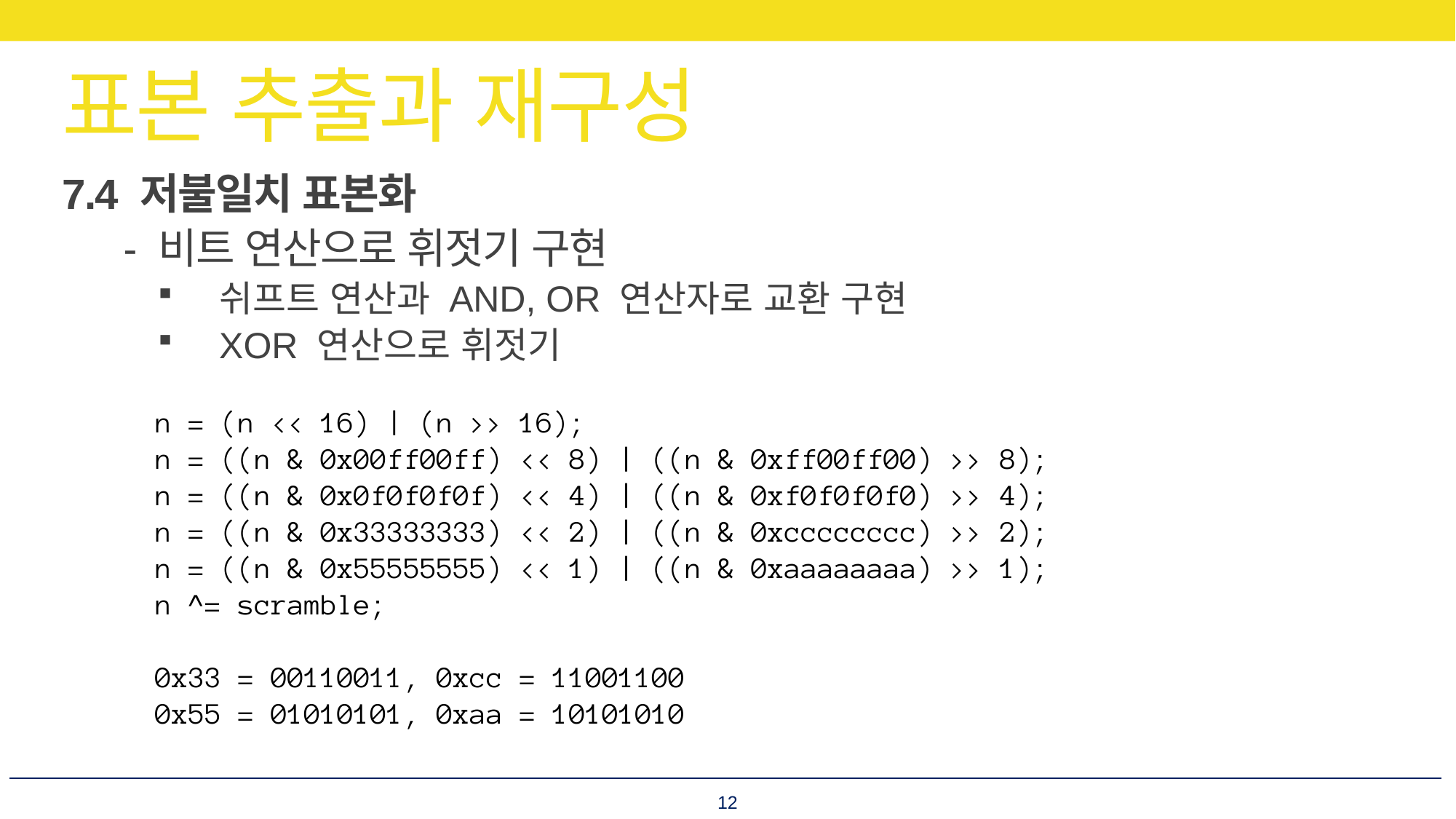

# 표본 추출과 재구성
7.4 저불일치 표본화
	- 비트 연산으로 휘젓기 구현
쉬프트 연산과 AND, OR 연산자로 교환 구현
XOR 연산으로 휘젓기

n = (n << 16) | (n >> 16);
n = ((n & 0x00ff00ff) << 8) | ((n & 0xff00ff00) >> 8);
n = ((n & 0x0f0f0f0f) << 4) | ((n & 0xf0f0f0f0) >> 4);
n = ((n & 0x33333333) << 2) | ((n & 0xcccccccc) >> 2);
n = ((n & 0x55555555) << 1) | ((n & 0xaaaaaaaa) >> 1);
n ^= scramble;

0x33 = 00110011, 0xcc = 11001100
0x55 = 01010101, 0xaa = 10101010
12